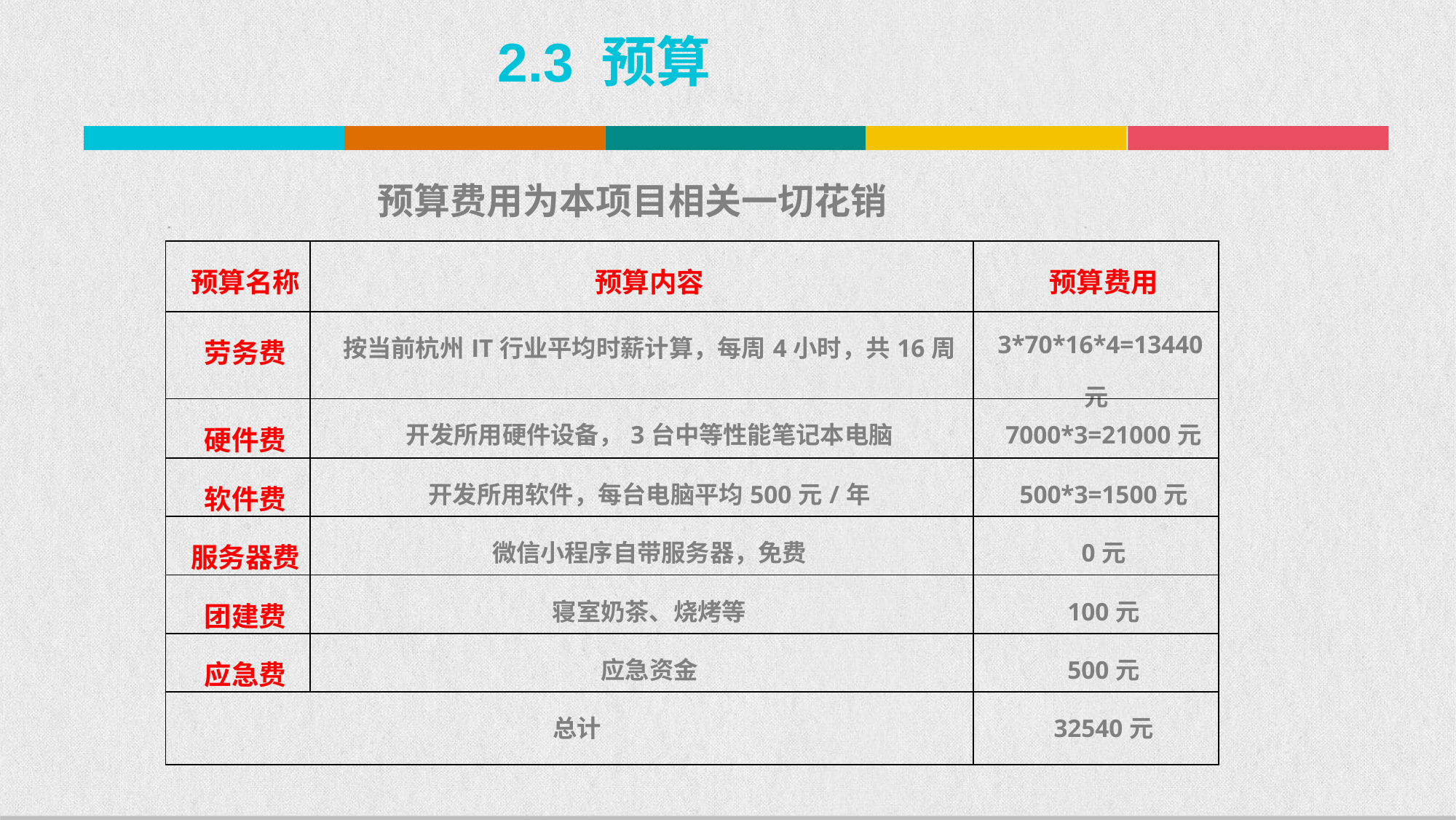

2.3 预算

预算费用为本项目相关一切花销
| 预算名称 | 预算内容 | 预算费用 |
| --- | --- | --- |
| 劳务费 | 按当前杭州IT行业平均时薪计算，每周4小时，共16周 | 3\*70\*16\*4=13440元 |
| 硬件费 | 开发所用硬件设备，3台中等性能笔记本电脑 | 7000\*3=21000元 |
| 软件费 | 开发所用软件，每台电脑平均500元/年 | 500\*3=1500元 |
| 服务器费 | 微信小程序自带服务器，免费 | 0元 |
| 团建费 | 寝室奶茶、烧烤等 | 100元 |
| 应急费 | 应急资金 | 500元 |
| 总计 |  | 32540元 |